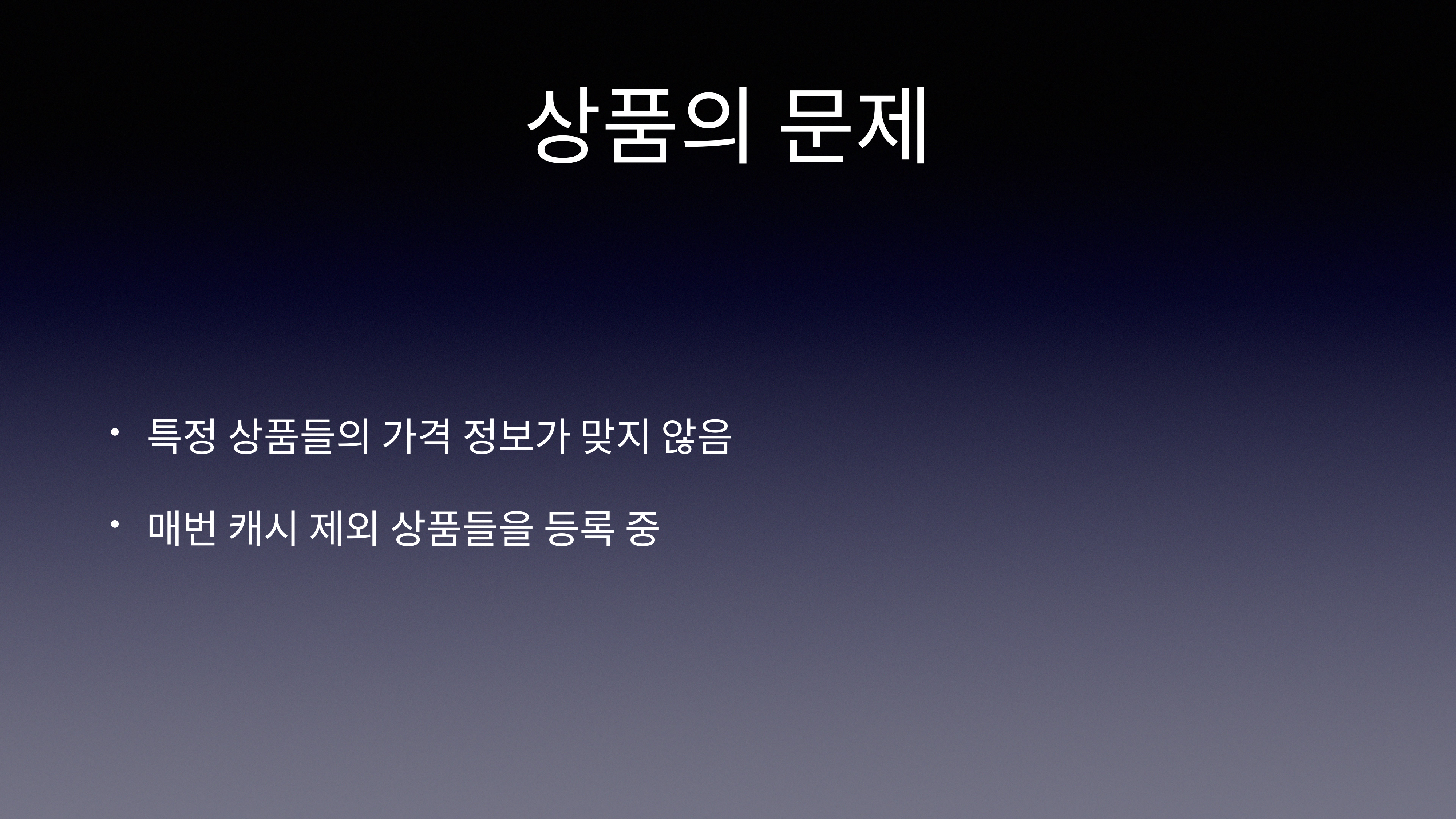

# 상품의 문제
특정 상품들의 가격 정보가 맞지 않음
매번 캐시 제외 상품들을 등록 중